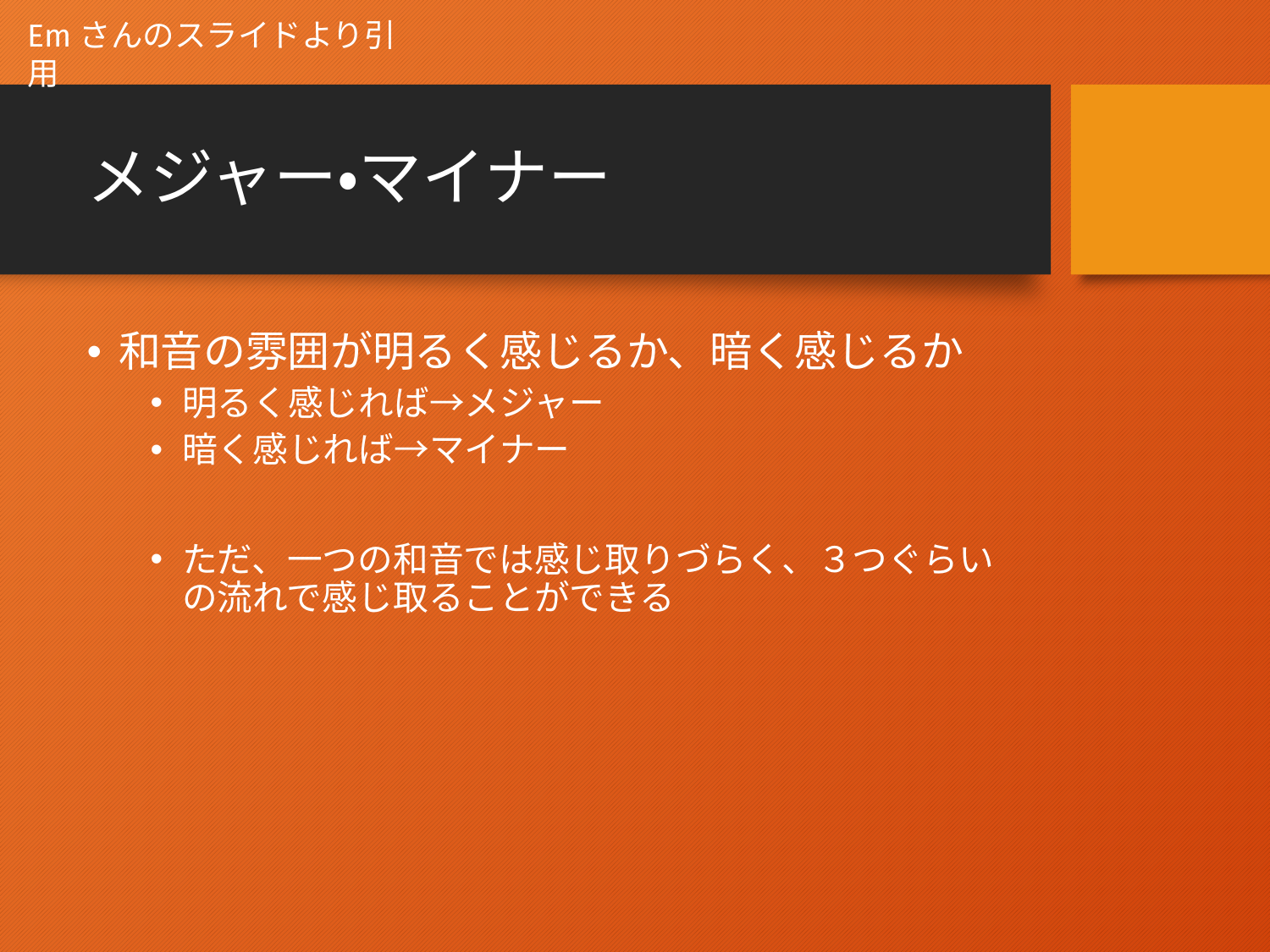

Emさんのスライドより引用
# メジャー・マイナー
和音の雰囲が明るく感じるか、暗く感じるか
明るく感じれば→メジャー
暗く感じれば→マイナー

ただ、一つの和音では感じ取りづらく、３つぐらいの流れで感じ取ることができる